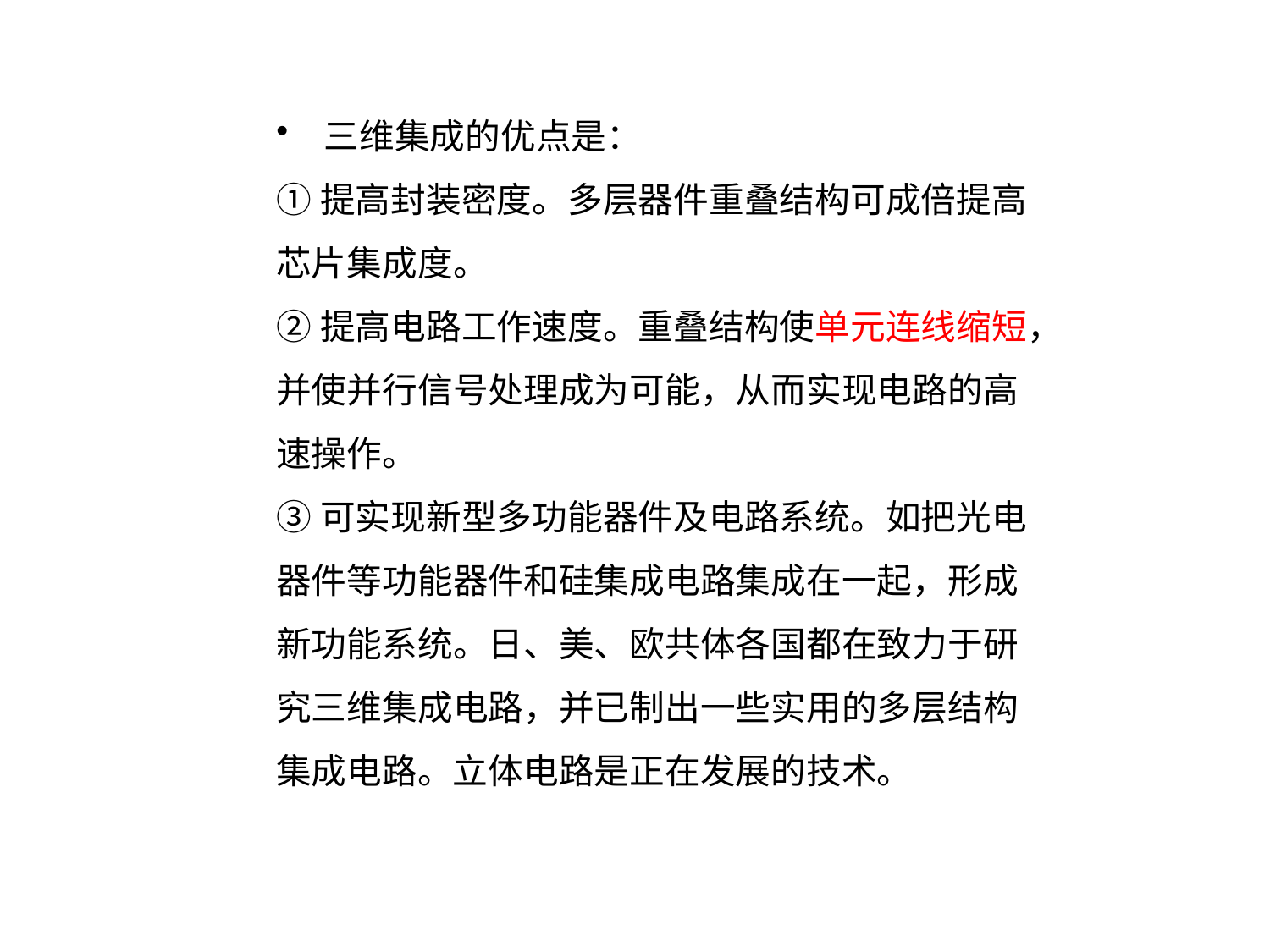

三维集成的优点是：
①提高封装密度。多层器件重叠结构可成倍提高芯片集成度。
②提高电路工作速度。重叠结构使单元连线缩短，并使并行信号处理成为可能，从而实现电路的高速操作。
③可实现新型多功能器件及电路系统。如把光电器件等功能器件和硅集成电路集成在一起，形成新功能系统。日、美、欧共体各国都在致力于研究三维集成电路，并已制出一些实用的多层结构集成电路。立体电路是正在发展的技术。

21